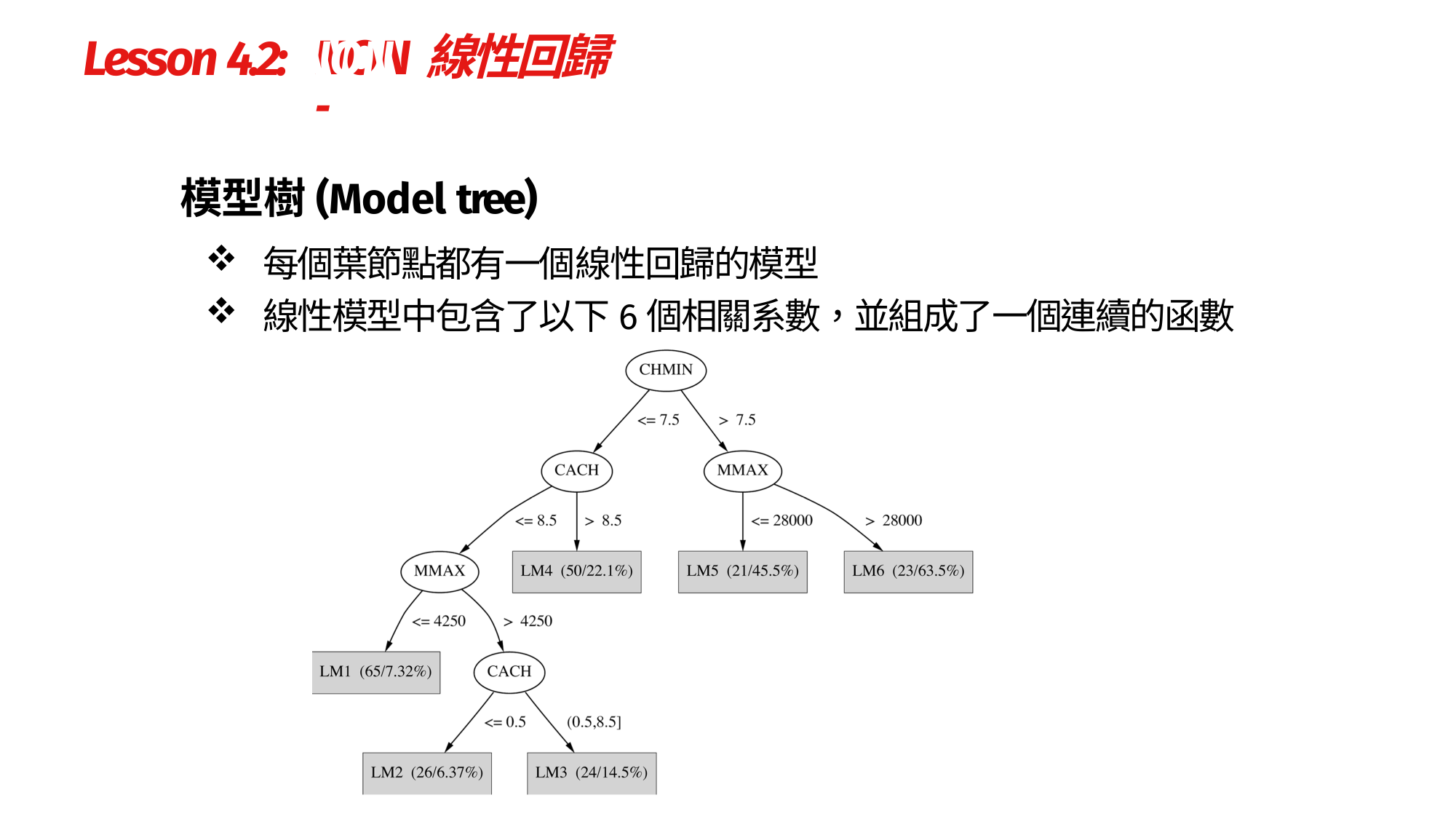

線性回歸
# Lesson 4.2: NON
NON‐
模型樹(Model tree)
每個葉節點都有一個線性回歸的模型
線性模型中包含了以下6個相關系數，並組成了一個連續的函數